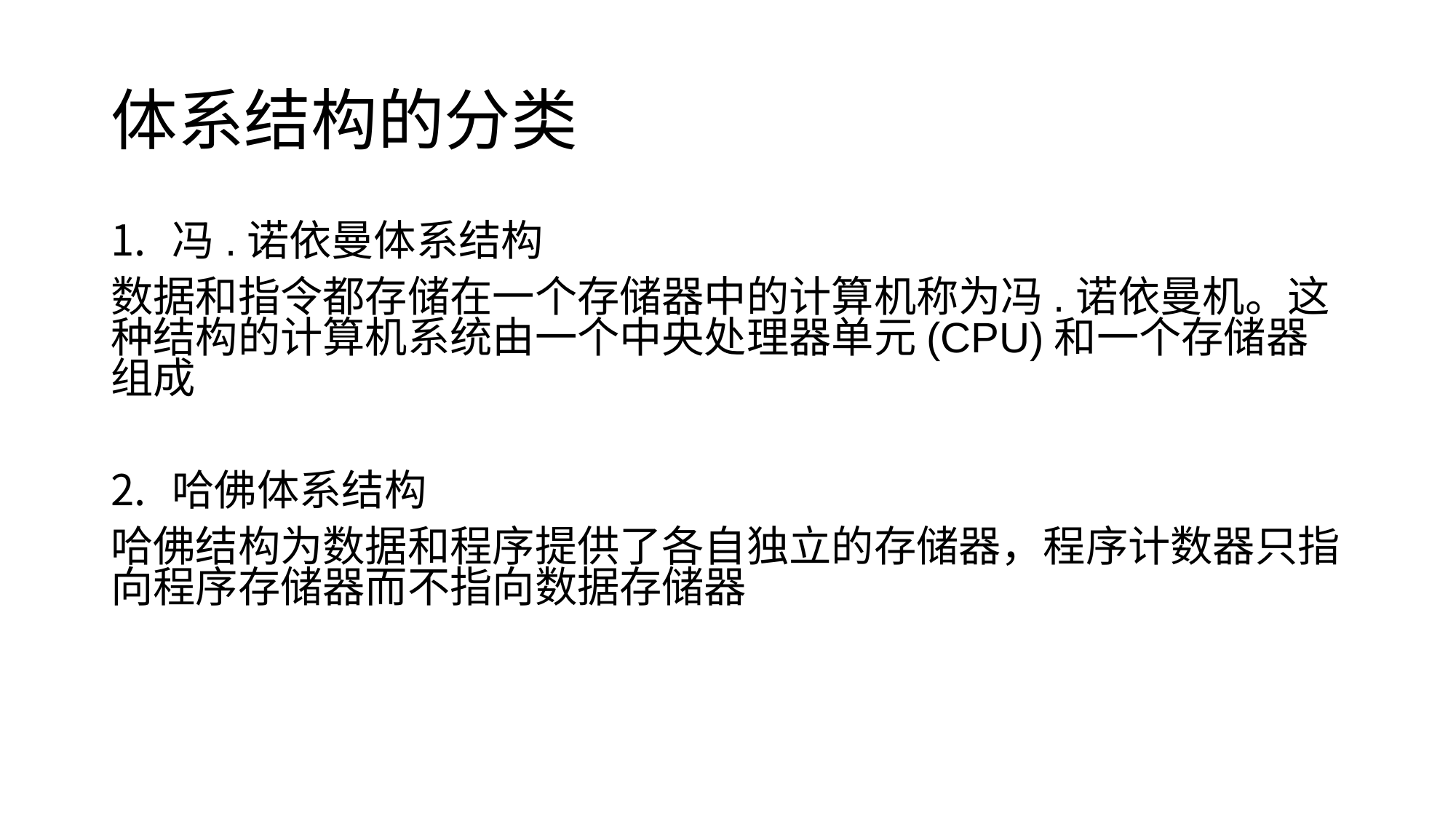

# 体系结构的分类
冯.诺依曼体系结构
数据和指令都存储在一个存储器中的计算机称为冯.诺依曼机。这种结构的计算机系统由一个中央处理器单元(CPU)和一个存储器组成

哈佛体系结构
哈佛结构为数据和程序提供了各自独立的存储器，程序计数器只指向程序存储器而不指向数据存储器